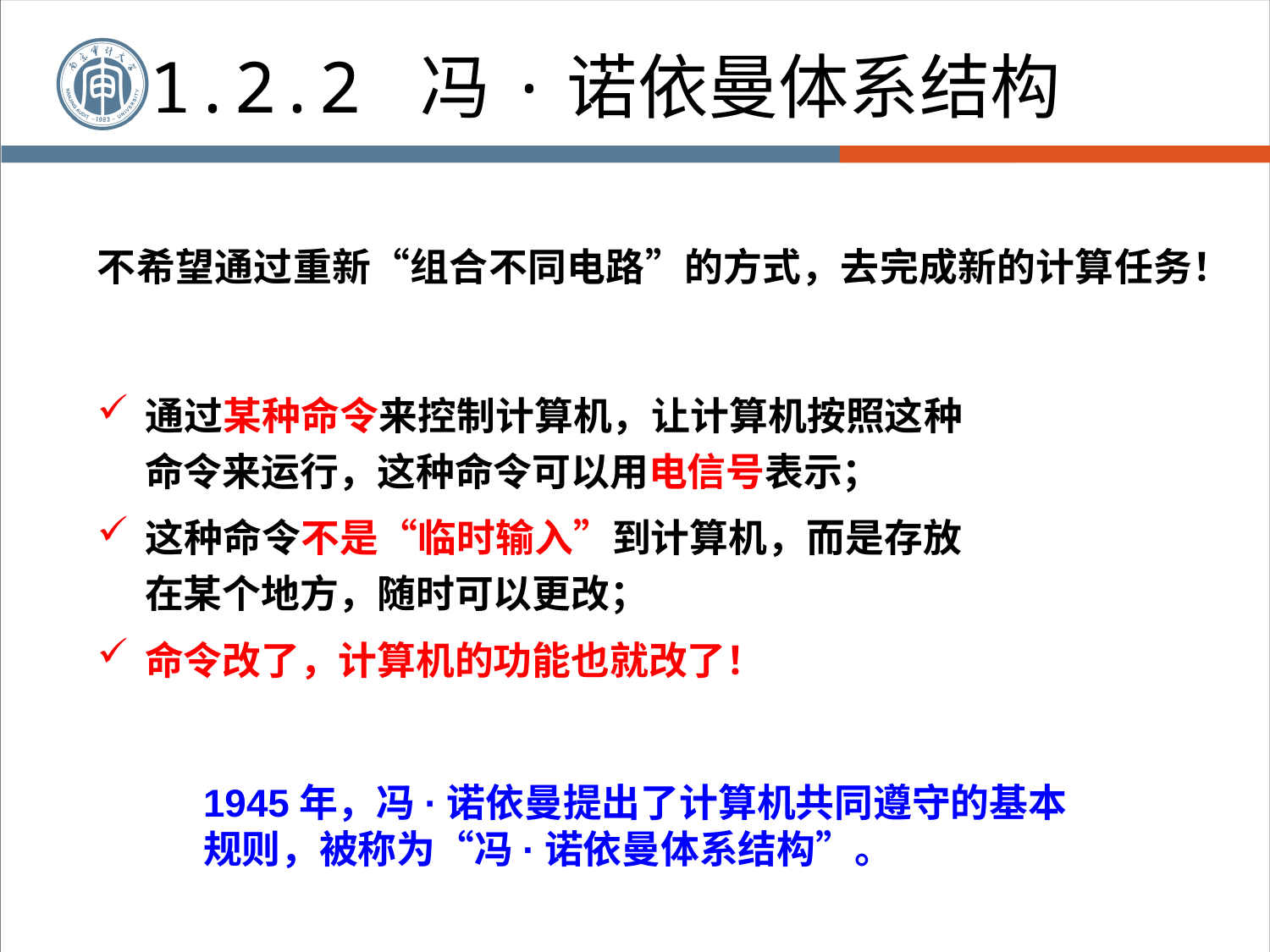

1.2.2 冯·诺依曼体系结构
不希望通过重新“组合不同电路”的方式，去完成新的计算任务！
通过某种命令来控制计算机，让计算机按照这种命令来运行，这种命令可以用电信号表示；
这种命令不是“临时输入”到计算机，而是存放在某个地方，随时可以更改；
命令改了，计算机的功能也就改了！
1945年，冯·诺依曼提出了计算机共同遵守的基本规则，被称为“冯·诺依曼体系结构”。